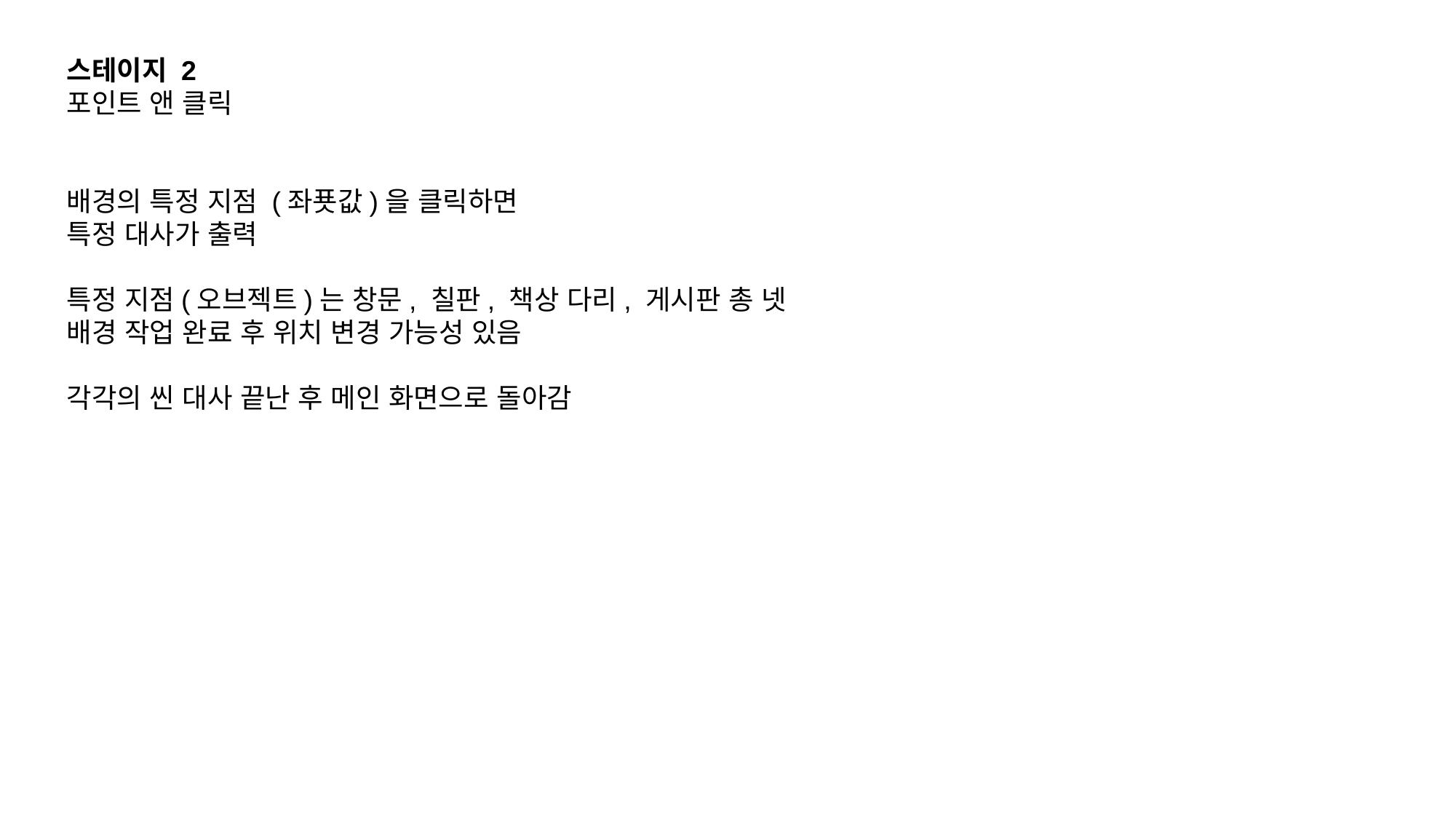

스테이지 2
포인트 앤 클릭

배경의 특정 지점 (좌푯값)을 클릭하면
특정 대사가 출력

특정 지점(오브젝트)는 창문, 칠판, 책상 다리, 게시판 총 넷
배경 작업 완료 후 위치 변경 가능성 있음

각각의 씬 대사 끝난 후 메인 화면으로 돌아감